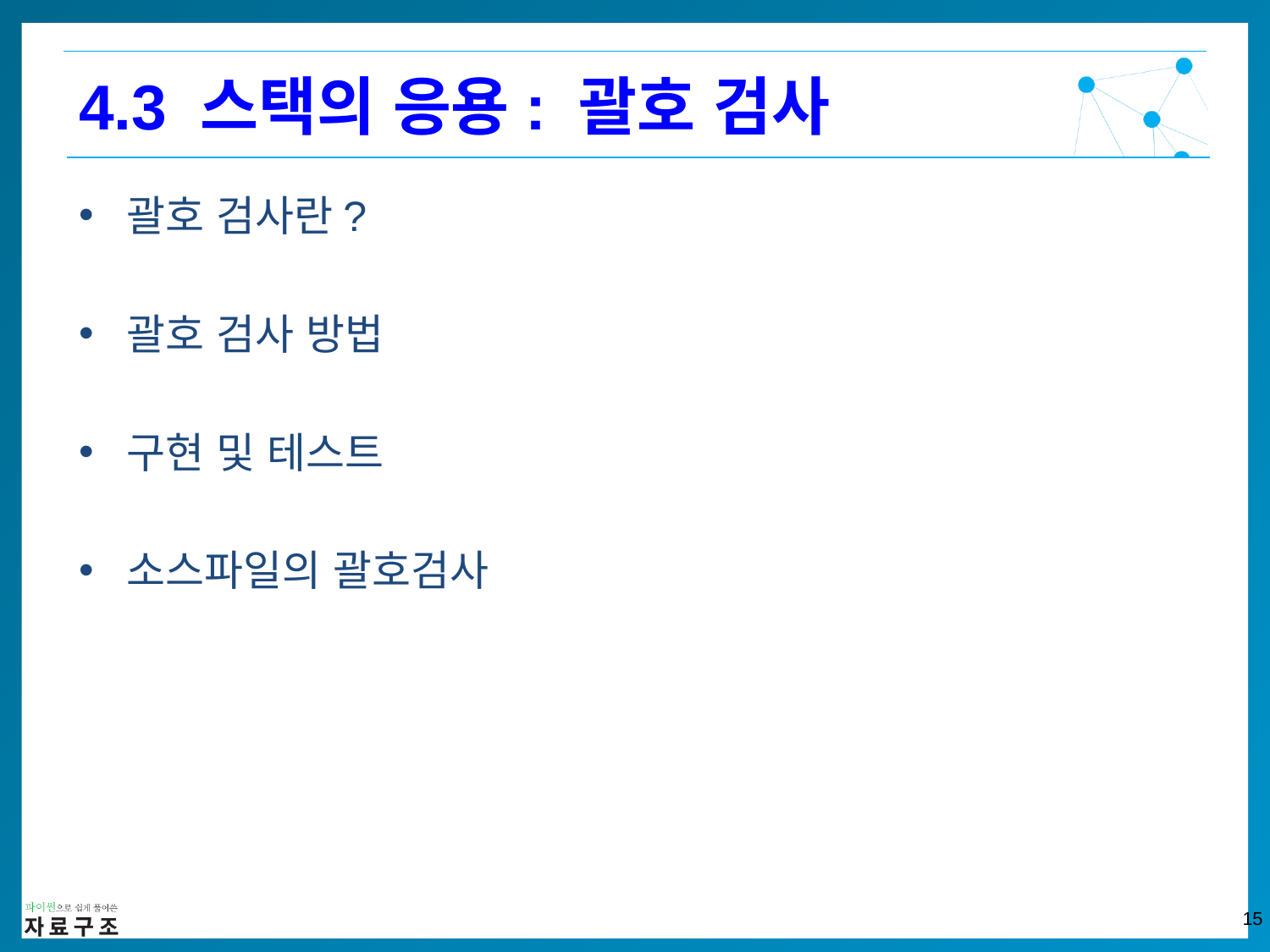

4.3 스택의 응용: 괄호 검사
괄호 검사란?

괄호 검사 방법

구현 및 테스트

소스파일의 괄호검사